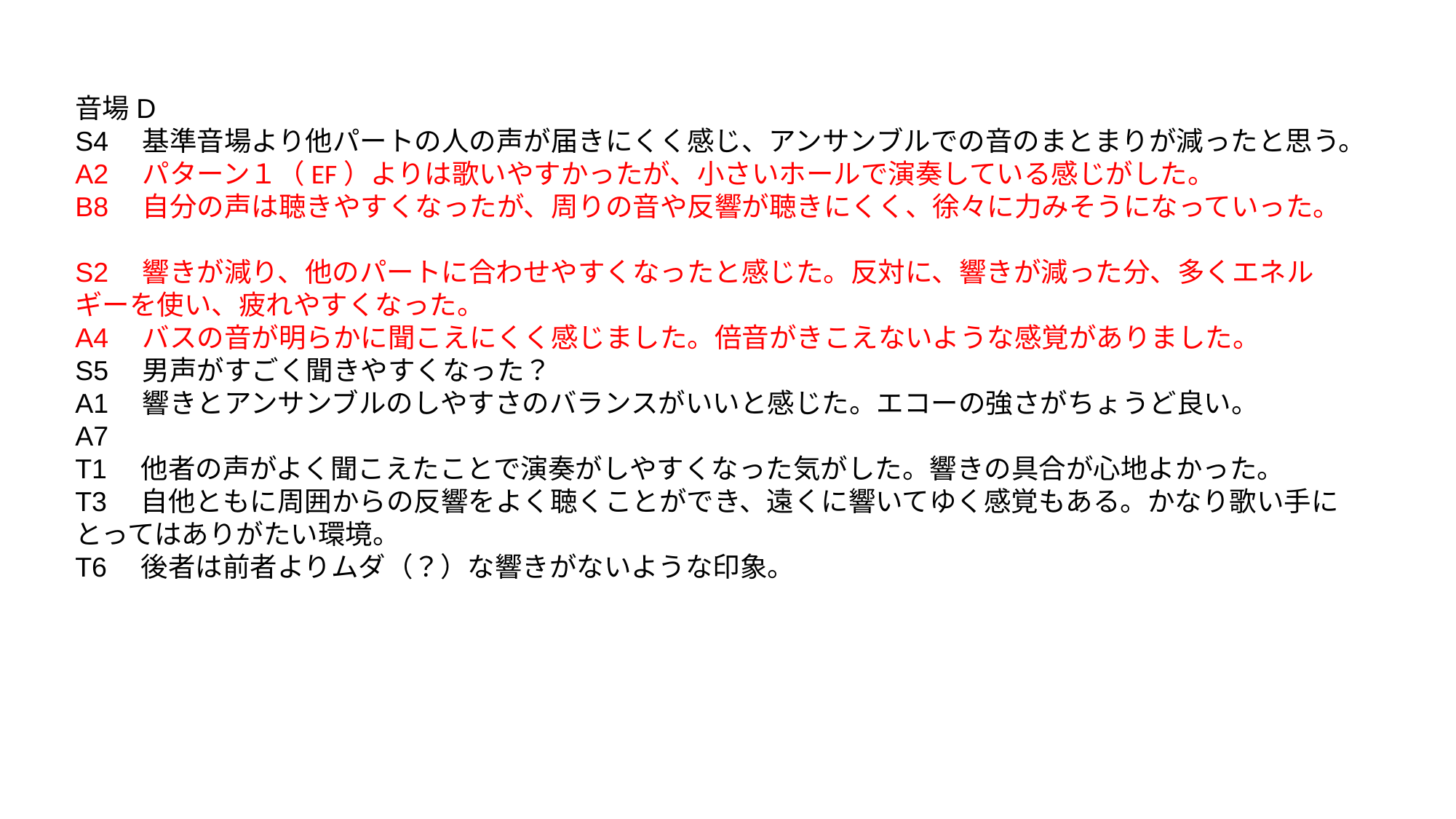

音場D
S4　基準音場より他パートの人の声が届きにくく感じ、アンサンブルでの音のまとまりが減ったと思う。
A2　パターン１（EF）よりは歌いやすかったが、小さいホールで演奏している感じがした。
B8　自分の声は聴きやすくなったが、周りの音や反響が聴きにくく、徐々に力みそうになっていった。

S2　響きが減り、他のパートに合わせやすくなったと感じた。反対に、響きが減った分、多くエネルギーを使い、疲れやすくなった。
A4　バスの音が明らかに聞こえにくく感じました。倍音がきこえないような感覚がありました。
S5　男声がすごく聞きやすくなった？
A1　響きとアンサンブルのしやすさのバランスがいいと感じた。エコーの強さがちょうど良い。
A7
T1　他者の声がよく聞こえたことで演奏がしやすくなった気がした。響きの具合が心地よかった。
T3　自他ともに周囲からの反響をよく聴くことができ、遠くに響いてゆく感覚もある。かなり歌い手にとってはありがたい環境。
T6　後者は前者よりムダ（？）な響きがないような印象。